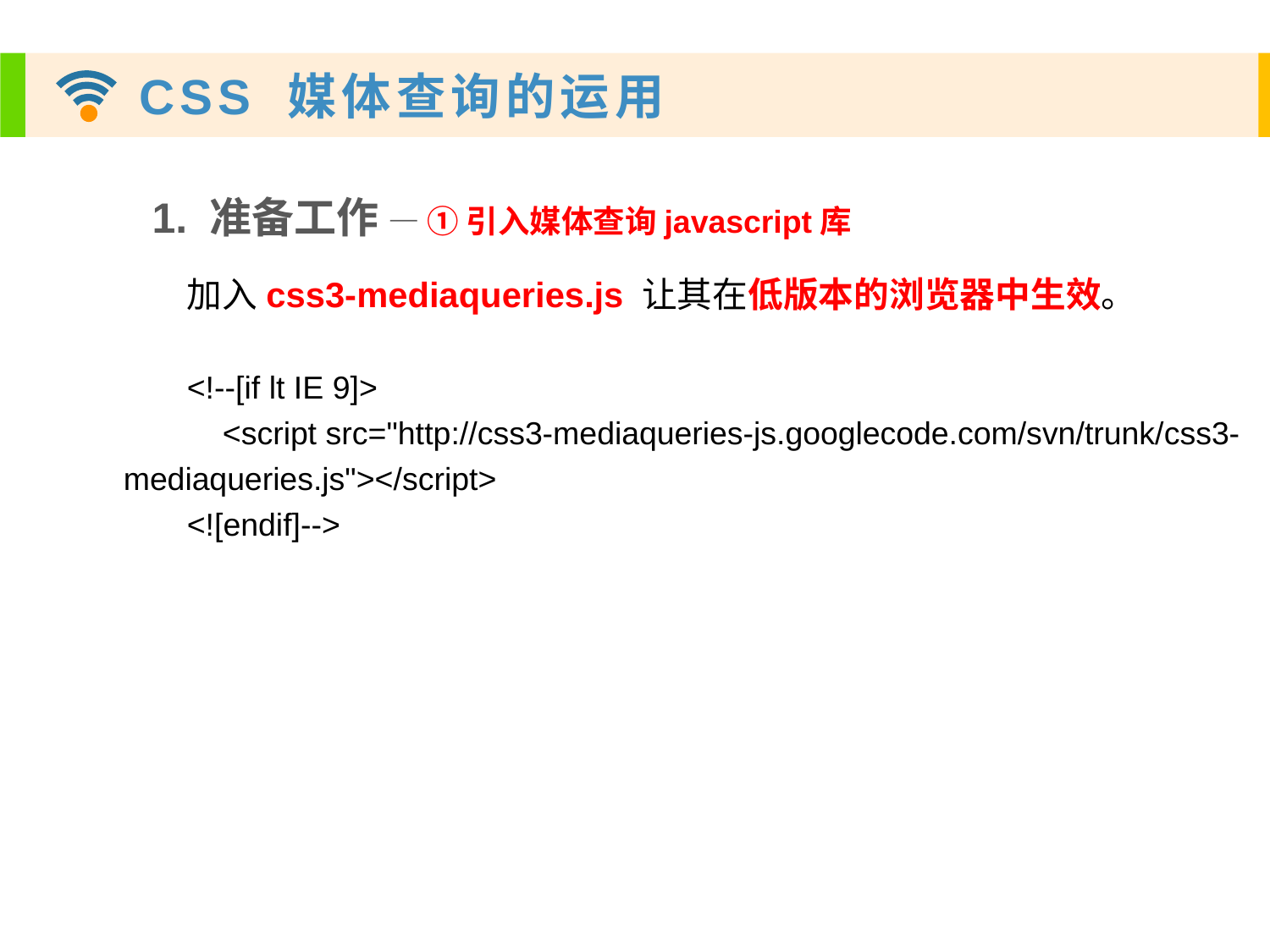

1. 准备工作 — ① 引入媒体查询javascript库

加入css3-mediaqueries.js 让其在低版本的浏览器中生效。

<!--[if lt IE 9]>
    <script src="http://css3-mediaqueries-js.googlecode.com/svn/trunk/css3-mediaqueries.js"></script>
<![endif]-->